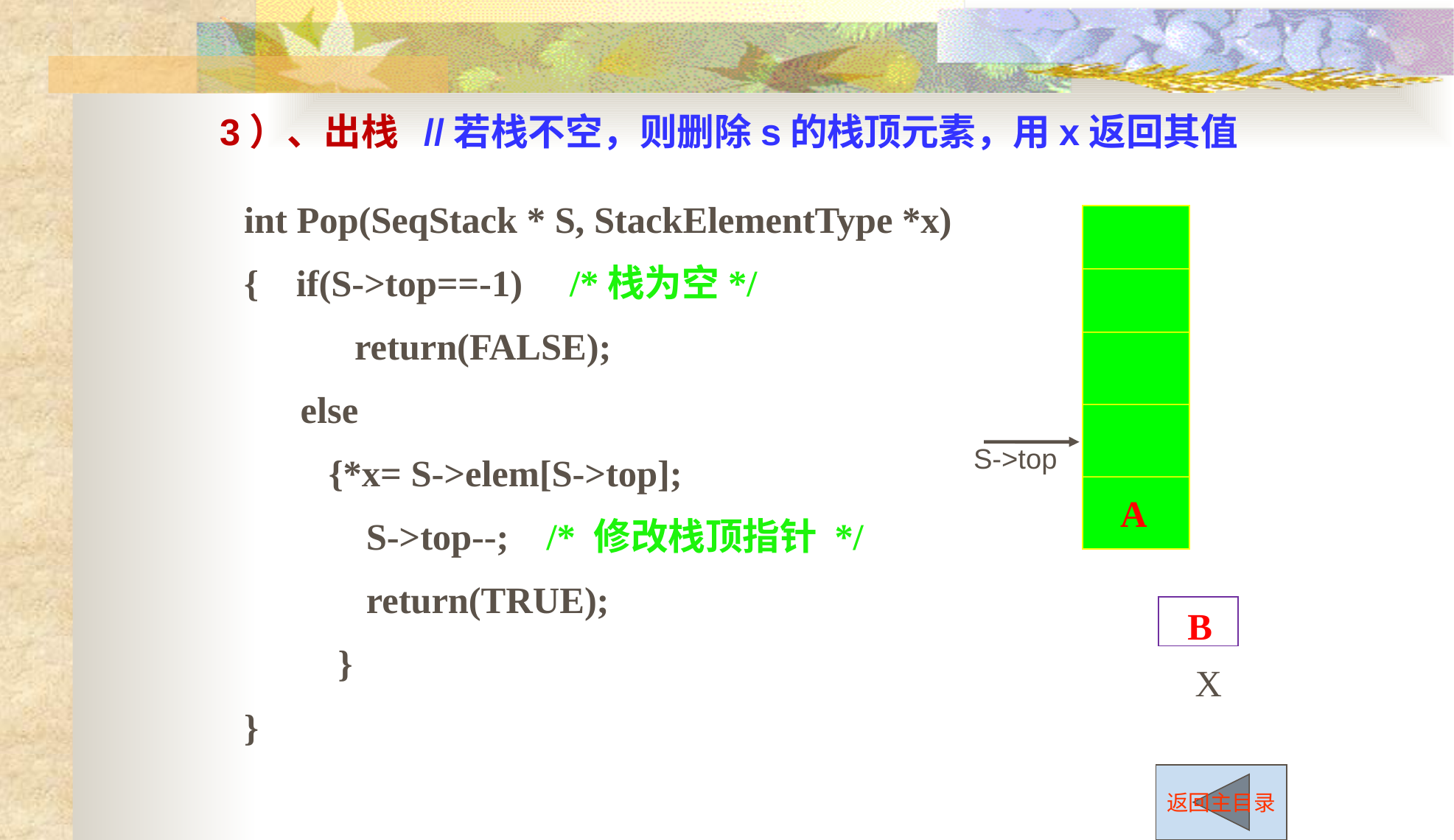

3）、出栈  //若栈不空，则删除s的栈顶元素，用x返回其值
int Pop(SeqStack * S, StackElementType *x)
{    if(S->top==-1)     /*栈为空*/
     	return(FALSE);
      else
         {*x= S->elem[S->top];
             S->top--;    /* 修改栈顶指针 */
             return(TRUE);
          }
}

A

B

S->top

X
B
返回主目录